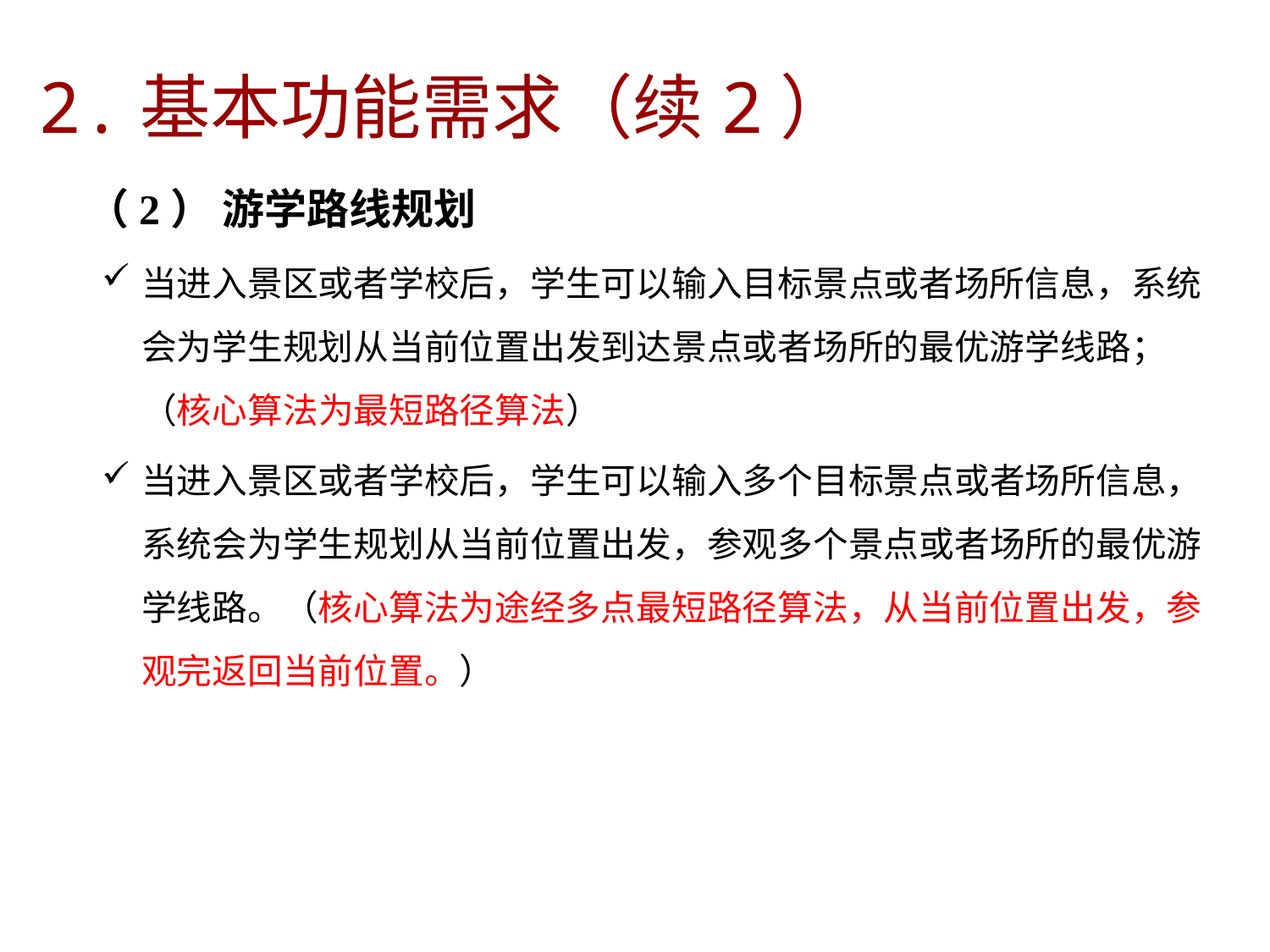

2.基本功能需求（续2）
    （2） 游学路线规划
当进入景区或者学校后，学生可以输入目标景点或者场所信息，系统会为学生规划从当前位置出发到达景点或者场所的最优游学线路；（核心算法为最短路径算法）
当进入景区或者学校后，学生可以输入多个目标景点或者场所信息，系统会为学生规划从当前位置出发，参观多个景点或者场所的最优游学线路。（核心算法为途经多点最短路径算法，从当前位置出发，参观完返回当前位置。）